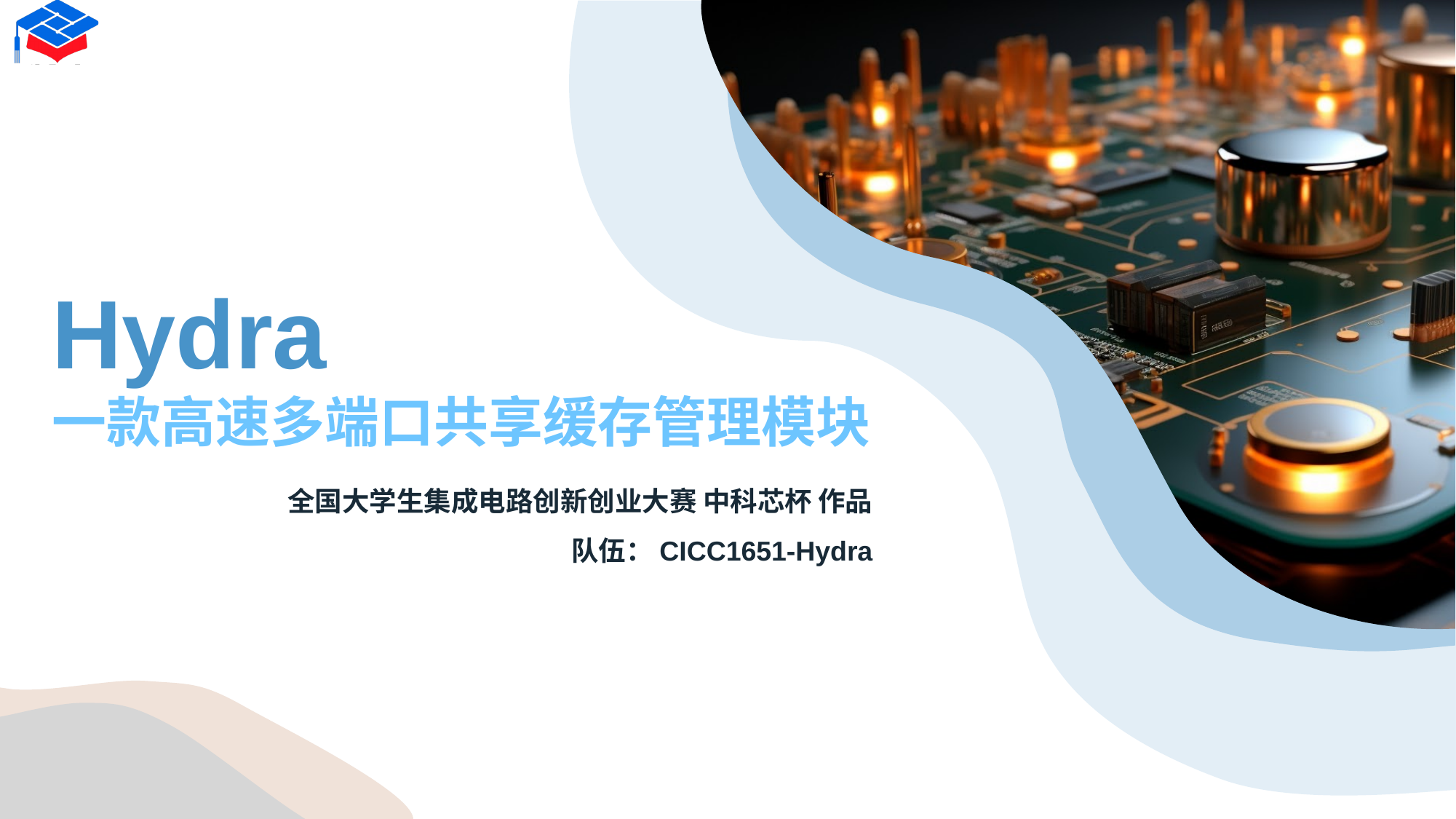

# Hydra 一款高速多端口共享缓存管理模块
全国大学生集成电路创新创业大赛 中科芯杯 作品
队伍：CICC1651-Hydra